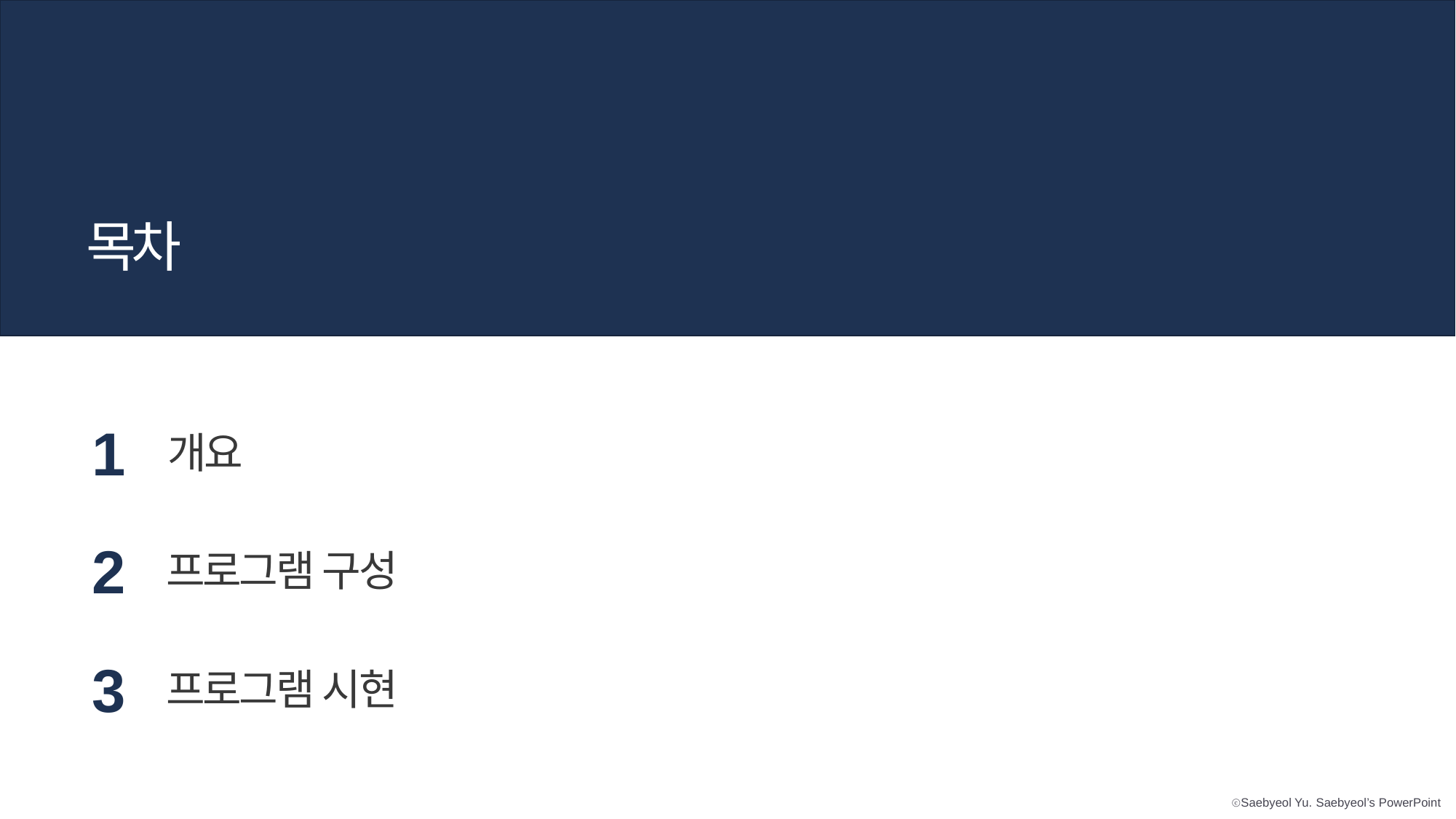

목차
1
개요
2
프로그램 구성
3
프로그램 시현